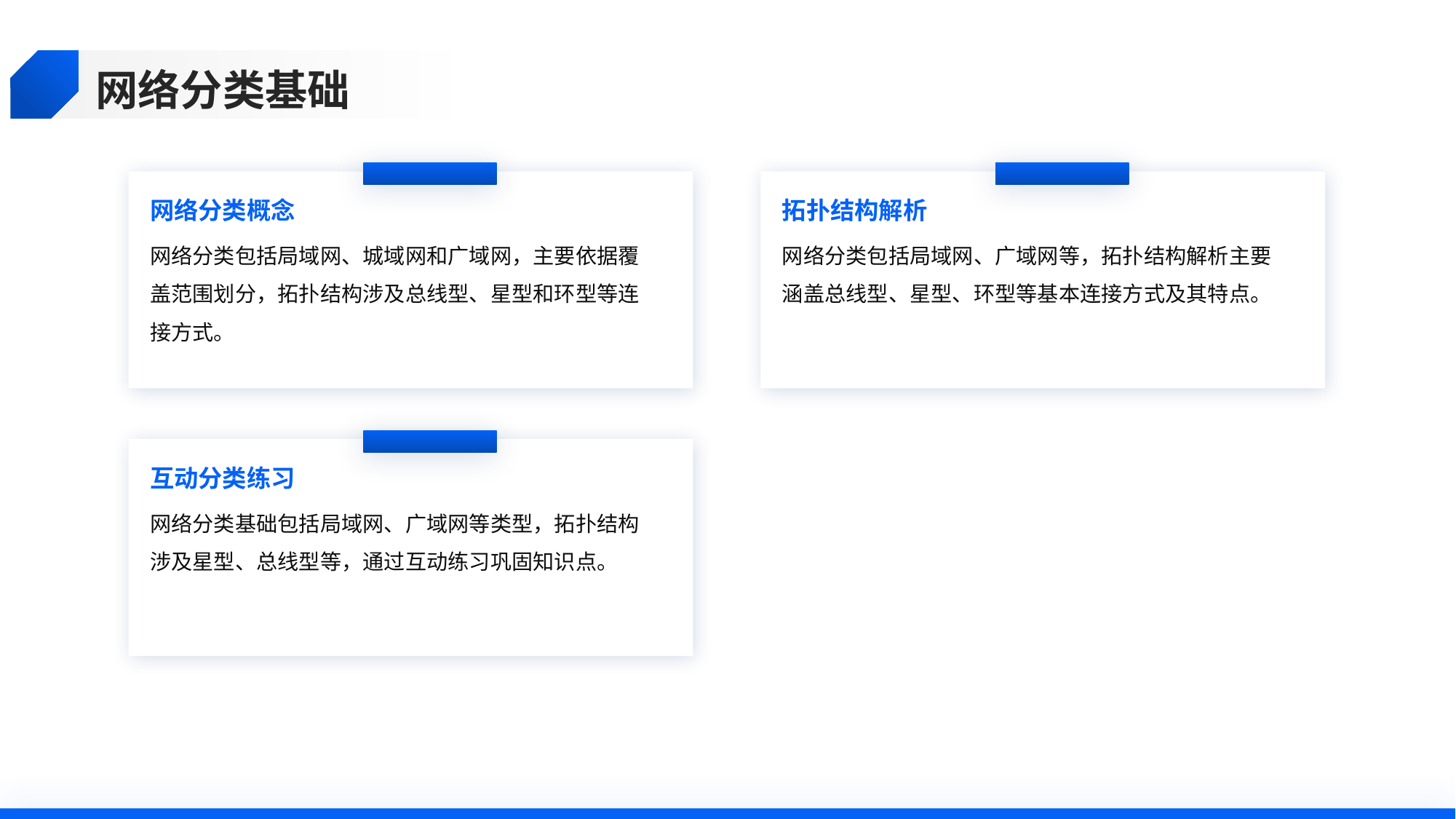

网络分类基础

网络分类概念
拓扑结构解析
网络分类包括局域网、城域网和广域网，主要依据覆盖范围划分，拓扑结构涉及总线型、星型和环型等连接方式。
网络分类包括局域网、广域网等，拓扑结构解析主要涵盖总线型、星型、环型等基本连接方式及其特点。

互动分类练习
网络分类基础包括局域网、广域网等类型，拓扑结构涉及星型、总线型等，通过互动练习巩固知识点。